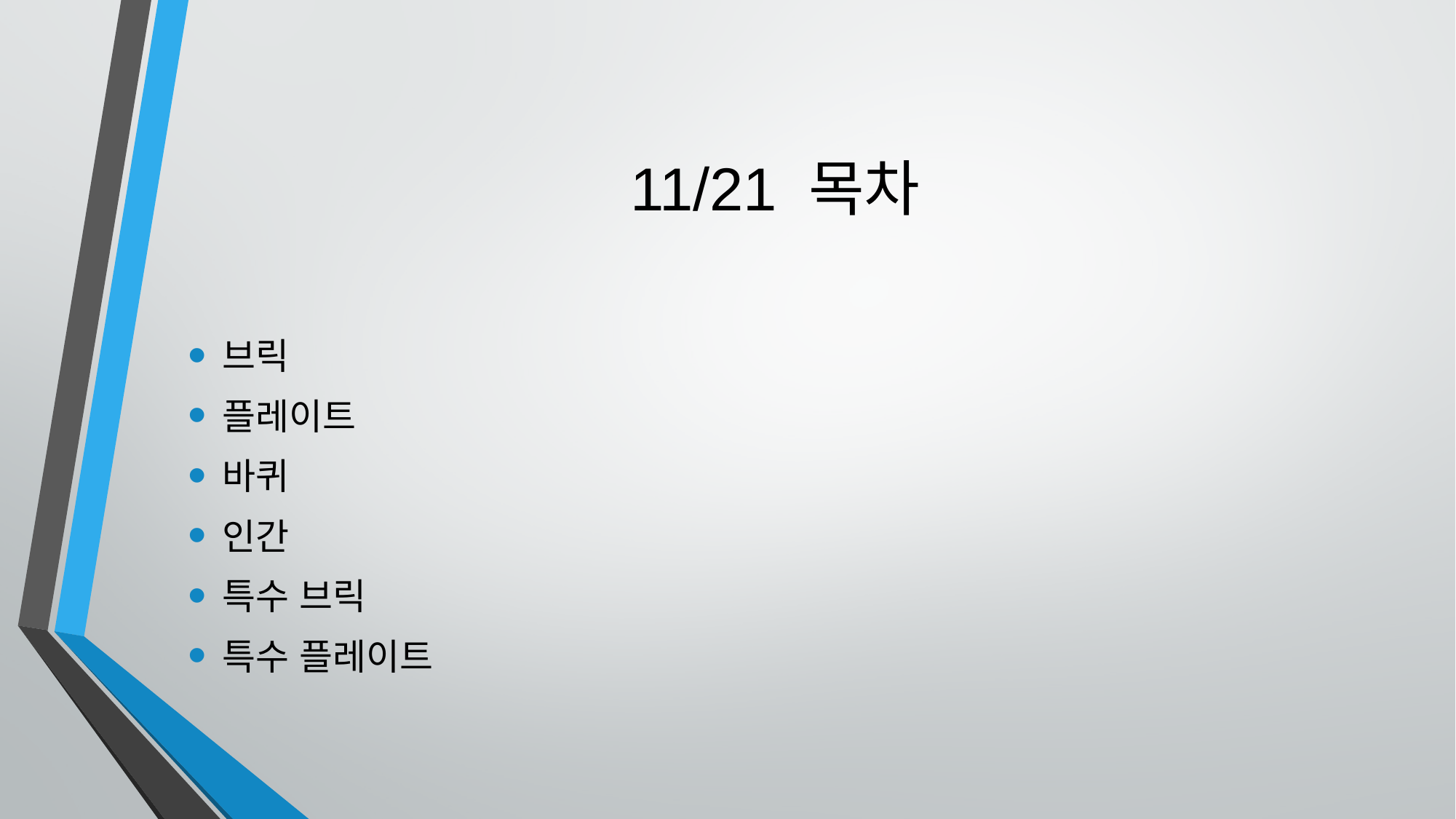

# 11/21 목차
브릭
플레이트
바퀴
인간
특수 브릭
특수 플레이트